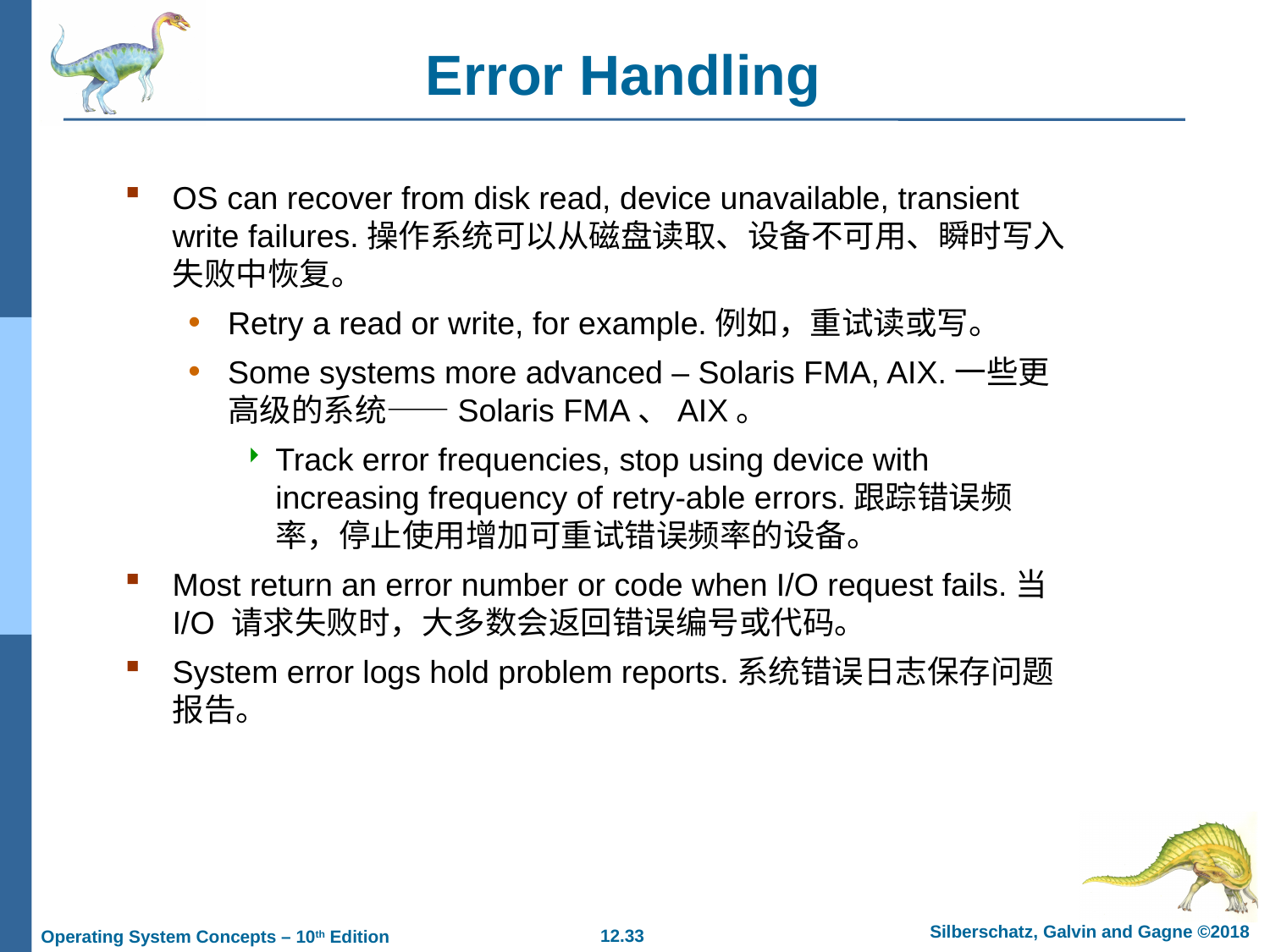

# Error Handling
OS can recover from disk read, device unavailable, transient write failures.操作系统可以从磁盘读取、设备不可用、瞬时写入失败中恢复。
Retry a read or write, for example.例如，重试读或写。
Some systems more advanced – Solaris FMA, AIX.一些更高级的系统——Solaris FMA、AIX。
Track error frequencies, stop using device with increasing frequency of retry-able errors.跟踪错误频率，停止使用增加可重试错误频率的设备。
Most return an error number or code when I/O request fails.当 I/O 请求失败时，大多数会返回错误编号或代码。
System error logs hold problem reports.系统错误日志保存问题报告。